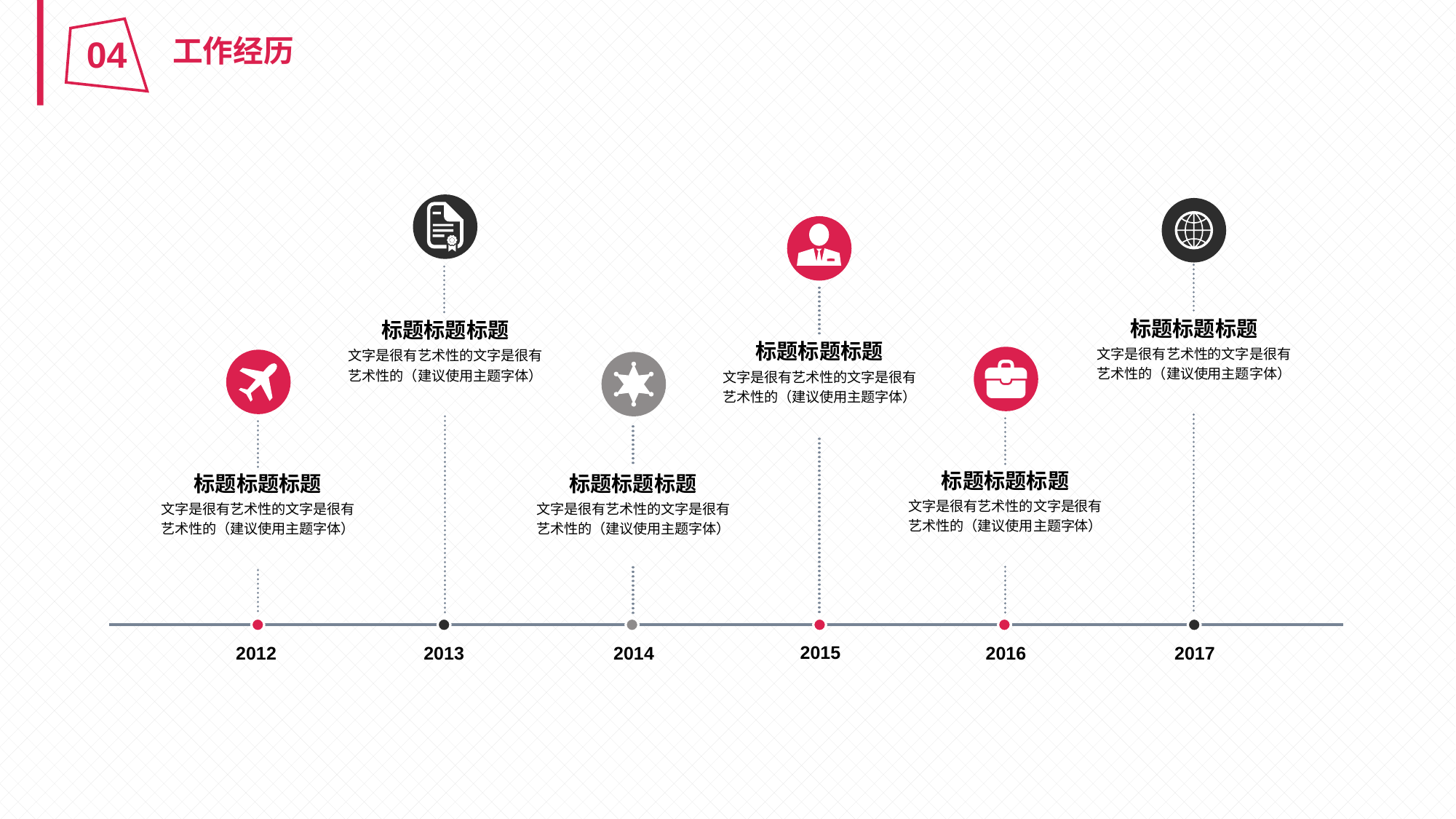

工作经历
04

标题标题标题
标题标题标题
标题标题标题
文字是很有艺术性的文字是很有艺术性的（建议使用主题字体）
文字是很有艺术性的文字是很有艺术性的（建议使用主题字体）

文字是很有艺术性的文字是很有艺术性的（建议使用主题字体）
标题标题标题
标题标题标题
标题标题标题
文字是很有艺术性的文字是很有艺术性的（建议使用主题字体）
文字是很有艺术性的文字是很有艺术性的（建议使用主题字体）
文字是很有艺术性的文字是很有艺术性的（建议使用主题字体）

2015
2012
2013
2014
2016
2017